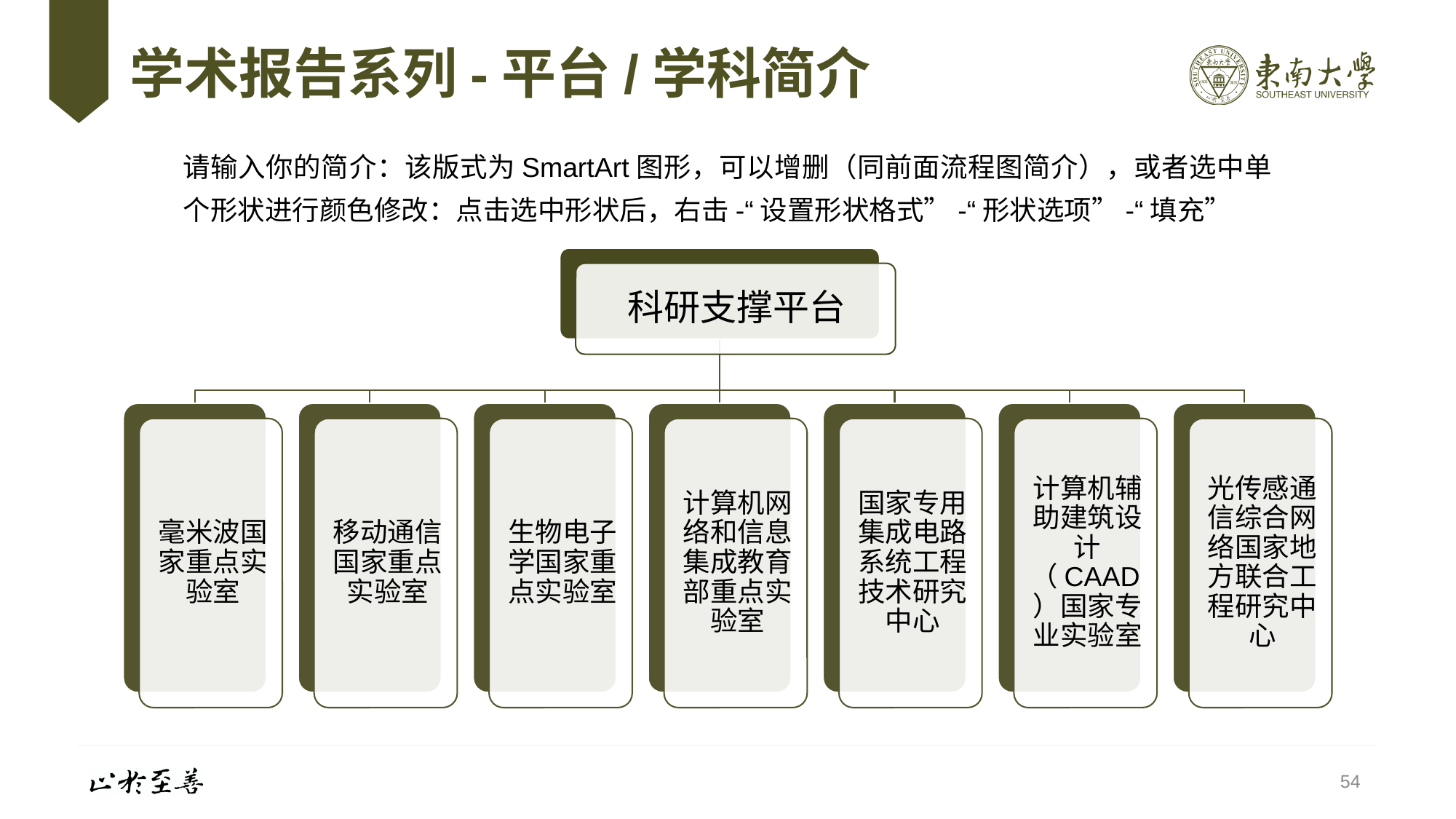

# 学术报告系列-平台/学科简介
请输入你的简介：该版式为SmartArt图形，可以增删（同前面流程图简介），或者选中单个形状进行颜色修改：点击选中形状后，右击-“设置形状格式”-“形状选项”-“填充”
科研支撑平台
毫米波国家重点实验室
移动通信国家重点实验室
生物电子学国家重点实验室
计算机网络和信息集成教育部重点实验室
国家专用集成电路系统工程技术研究中心
计算机辅助建筑设计（CAAD）国家专业实验室
光传感通信综合网络国家地方联合工程研究中心
54